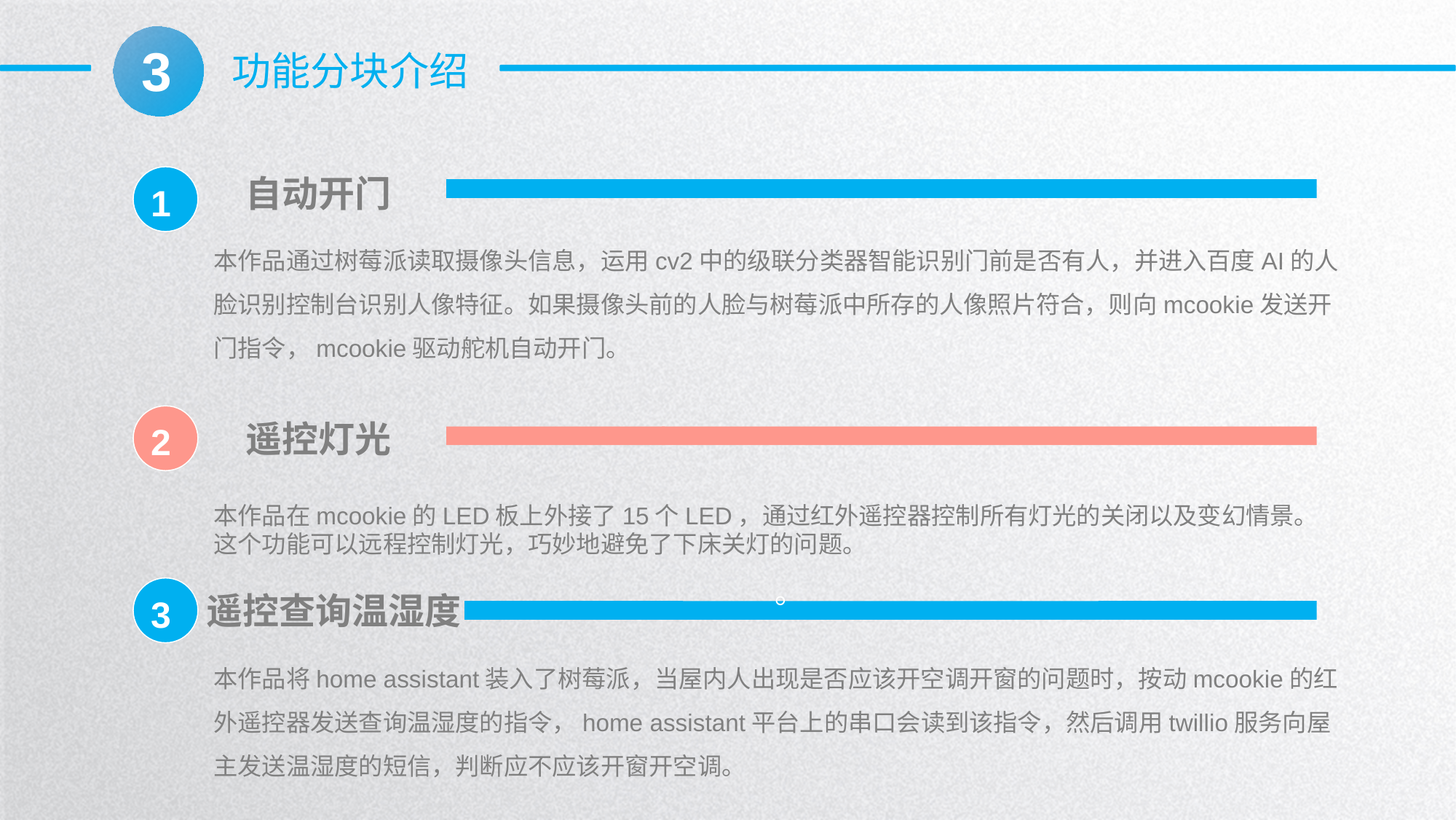

3
功能分块介绍

1
自动开门

本作品通过树莓派读取摄像头信息，运用cv2中的级联分类器智能识别门前是否有人，并进入百度AI的人脸识别控制台识别人像特征。如果摄像头前的人脸与树莓派中所存的人像照片符合，则向mcookie发送开门指令，mcookie驱动舵机自动开门。
2
遥控灯光

本作品在mcookie的LED板上外接了15个LED，通过红外遥控器控制所有灯光的关闭以及变幻情景。这个功能可以远程控制灯光，巧妙地避免了下床关灯的问题。
3
遥控查询温湿度

。

本作品将home assistant装入了树莓派，当屋内人出现是否应该开空调开窗的问题时，按动mcookie的红外遥控器发送查询温湿度的指令，home assistant平台上的串口会读到该指令，然后调用twillio服务向屋主发送温湿度的短信，判断应不应该开窗开空调。